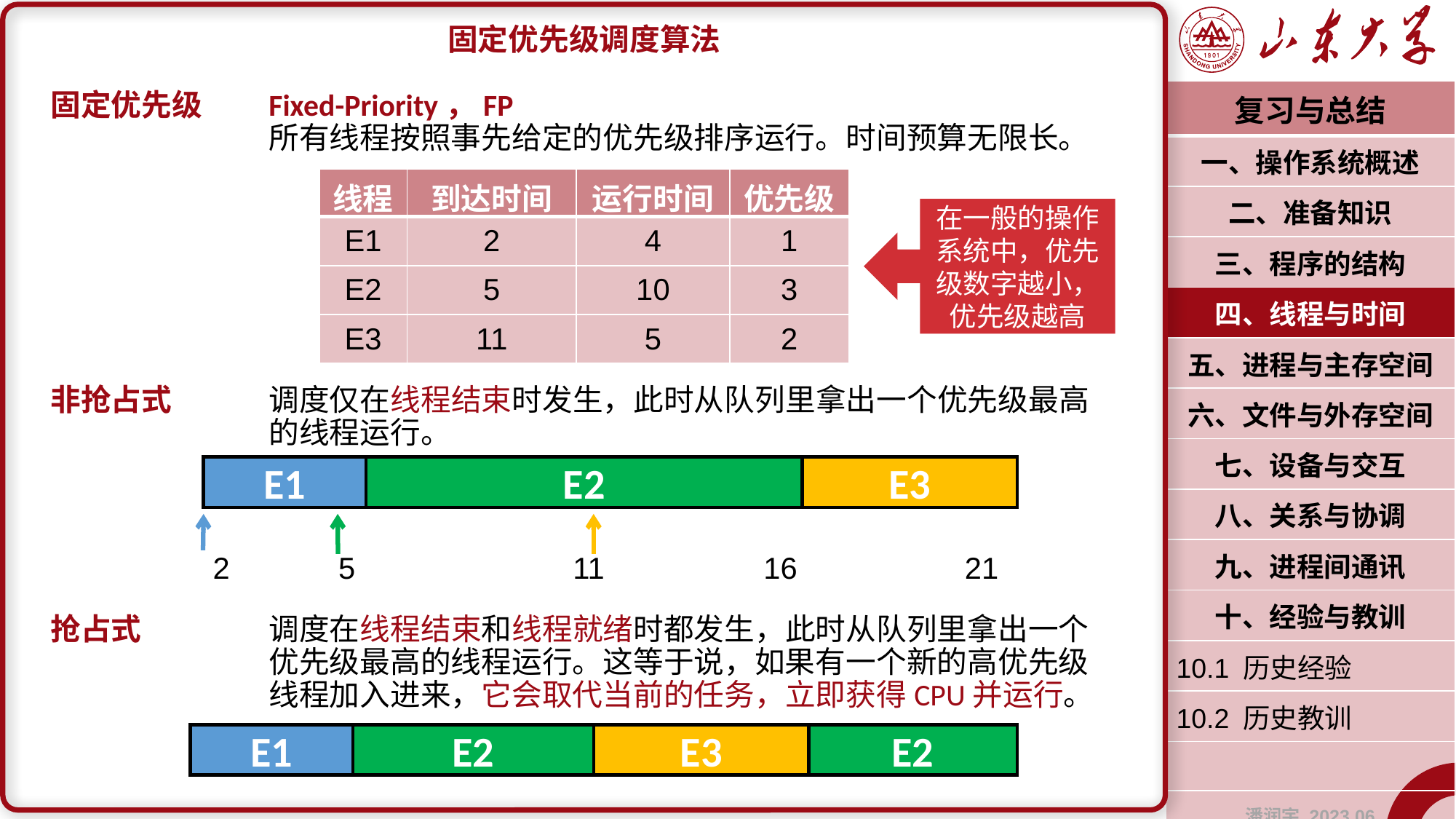

固定优先级调度算法

固定优先级	Fixed-Priority，FP
		所有线程按照事先给定的优先级排序运行。时间预算无限长。

非抢占式	调度仅在线程结束时发生，此时从队列里拿出一个优先级最高		的线程运行。

抢占式		调度在线程结束和线程就绪时都发生，此时从队列里拿出一个		优先级最高的线程运行。这等于说，如果有一个新的高优先级		线程加入进来，它会取代当前的任务，立即获得CPU并运行。
| 复习与总结 |
| --- |
| 一、操作系统概述 |
| 二、准备知识 |
| 三、程序的结构 |
| 四、线程与时间 |
| 五、进程与主存空间 |
| 六、文件与外存空间 |
| 七、设备与交互 |
| 八、关系与协调 |
| 九、进程间通讯 |
| 十、经验与教训 |
| 10.1 历史经验 |
| 10.2 历史教训 |
|  |
| 潘润宇 2023.06 |
| 线程 | 到达时间 | 运行时间 | 优先级 |
| --- | --- | --- | --- |
| E1 | 2 | 4 | 1 |
| E2 | 5 | 10 | 3 |
| E3 | 11 | 5 | 2 |
在一般的操作系统中，优先级数字越小，优先级越高
E1
E2
E3
2             5                          11                   16                    21
E1
E2
E3
E2